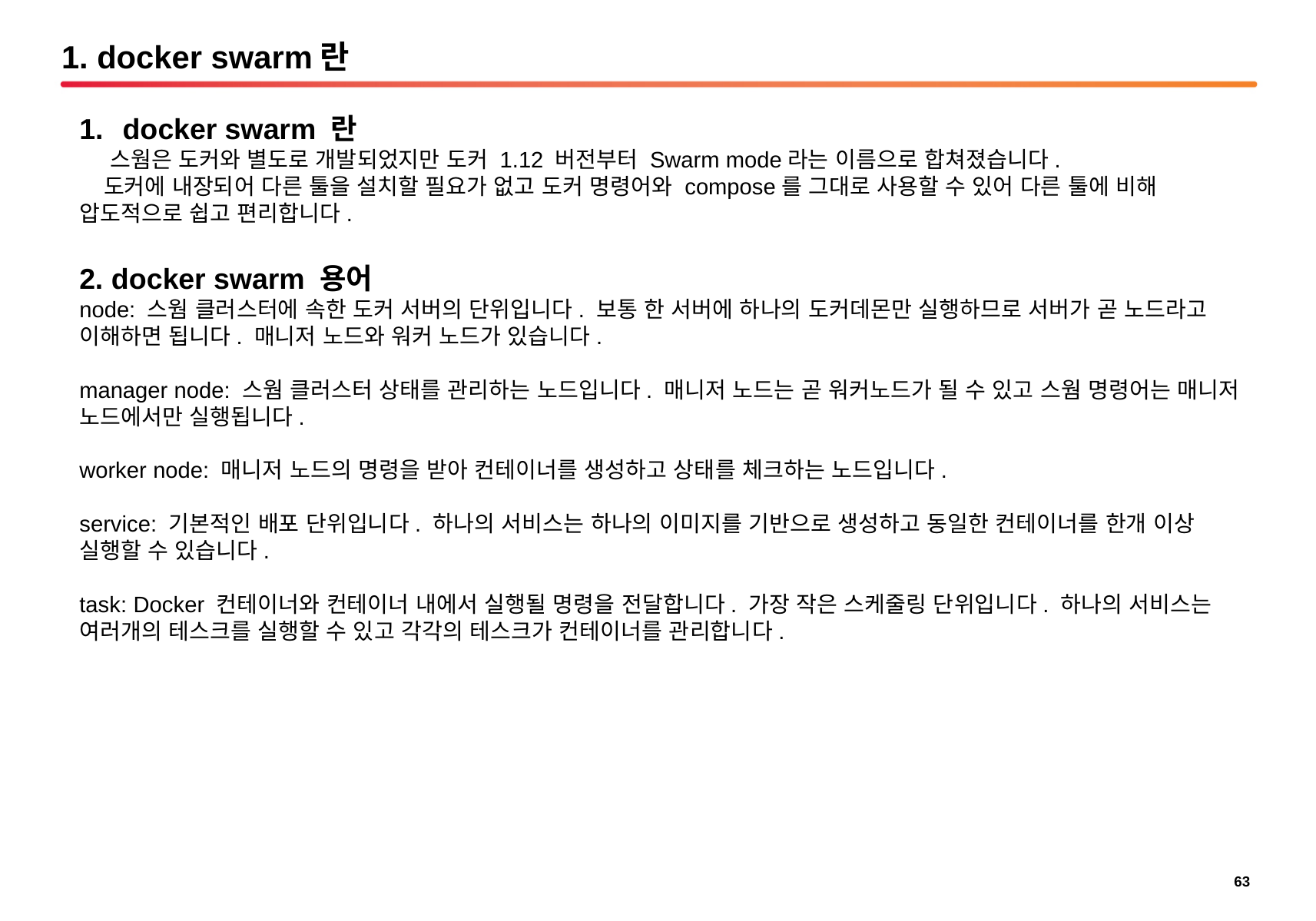

# 1. docker swarm란
docker swarm 란
    스웜은 도커와 별도로 개발되었지만 도커 1.12 버전부터 Swarm mode라는 이름으로 합쳐졌습니다.
   도커에 내장되어 다른 툴을 설치할 필요가 없고 도커 명령어와 compose를 그대로 사용할 수 있어 다른 툴에 비해 압도적으로 쉽고 편리합니다.

2. docker swarm 용어
node: 스웜 클러스터에 속한 도커 서버의 단위입니다. 보통 한 서버에 하나의 도커데몬만 실행하므로 서버가 곧 노드라고 이해하면 됩니다. 매니저 노드와 워커 노드가 있습니다.

manager node: 스웜 클러스터 상태를 관리하는 노드입니다. 매니저 노드는 곧 워커노드가 될 수 있고 스웜 명령어는 매니저 노드에서만 실행됩니다.

worker node: 매니저 노드의 명령을 받아 컨테이너를 생성하고 상태를 체크하는 노드입니다.

service: 기본적인 배포 단위입니다. 하나의 서비스는 하나의 이미지를 기반으로 생성하고 동일한 컨테이너를 한개 이상 실행할 수 있습니다.

task: Docker 컨테이너와 컨테이너 내에서 실행될 명령을 전달합니다. 가장 작은 스케줄링 단위입니다. 하나의 서비스는 여러개의 테스크를 실행할 수 있고 각각의 테스크가 컨테이너를 관리합니다.